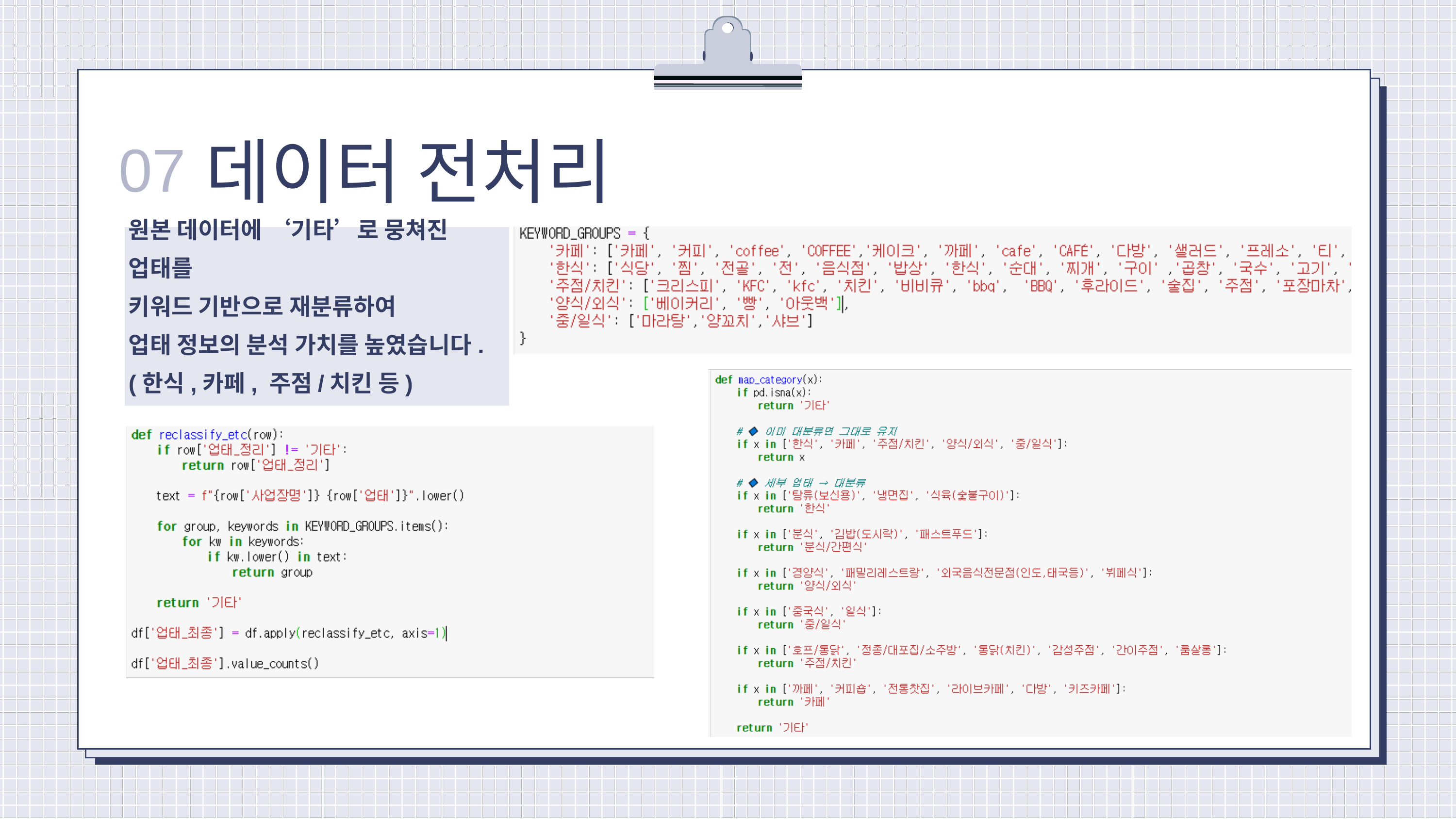

데이터 전처리
07

원본 데이터에 ‘기타’로 뭉쳐진 업태를
키워드 기반으로 재분류하여
업태 정보의 분석 가치를 높였습니다.
(한식,카페, 주점/치킨 등)